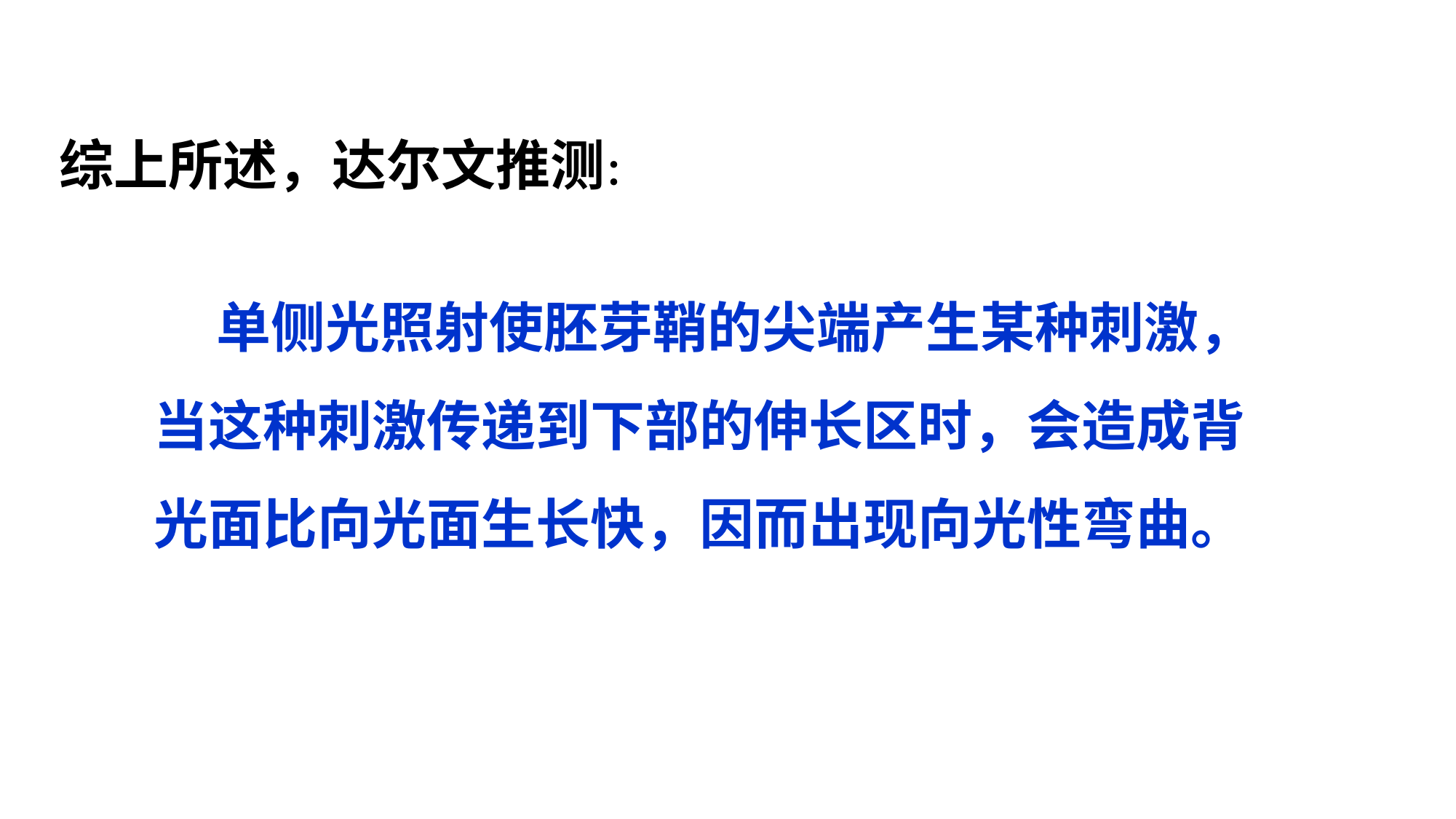

综上所述，达尔文推测：
    单侧光照射使胚芽鞘的尖端产生某种刺激，当这种刺激传递到下部的伸长区时，会造成背光面比向光面生长快，因而出现向光性弯曲。